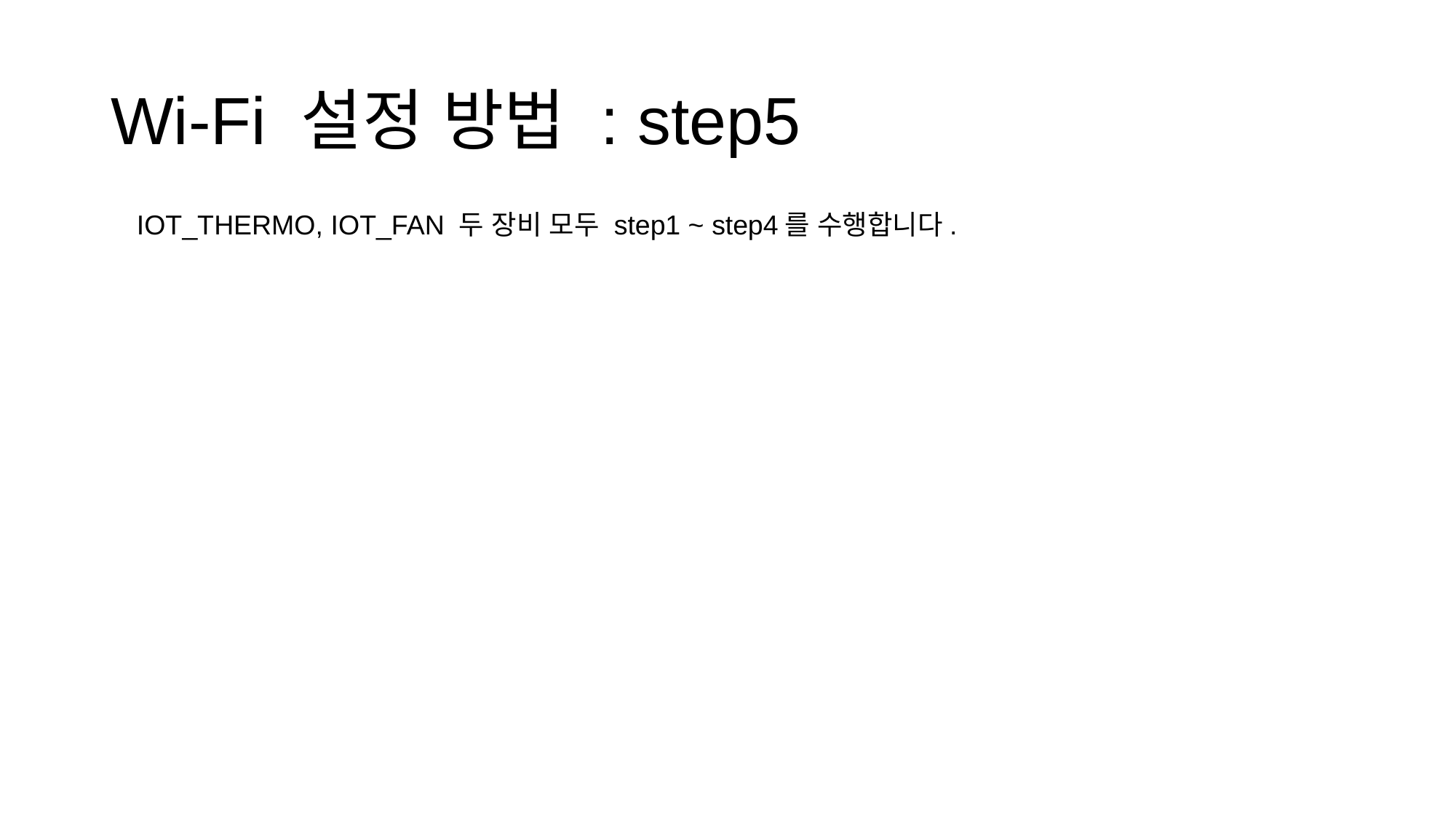

# Wi-Fi 설정 방법 : step5
IOT_THERMO, IOT_FAN 두 장비 모두 step1 ~ step4를 수행합니다.